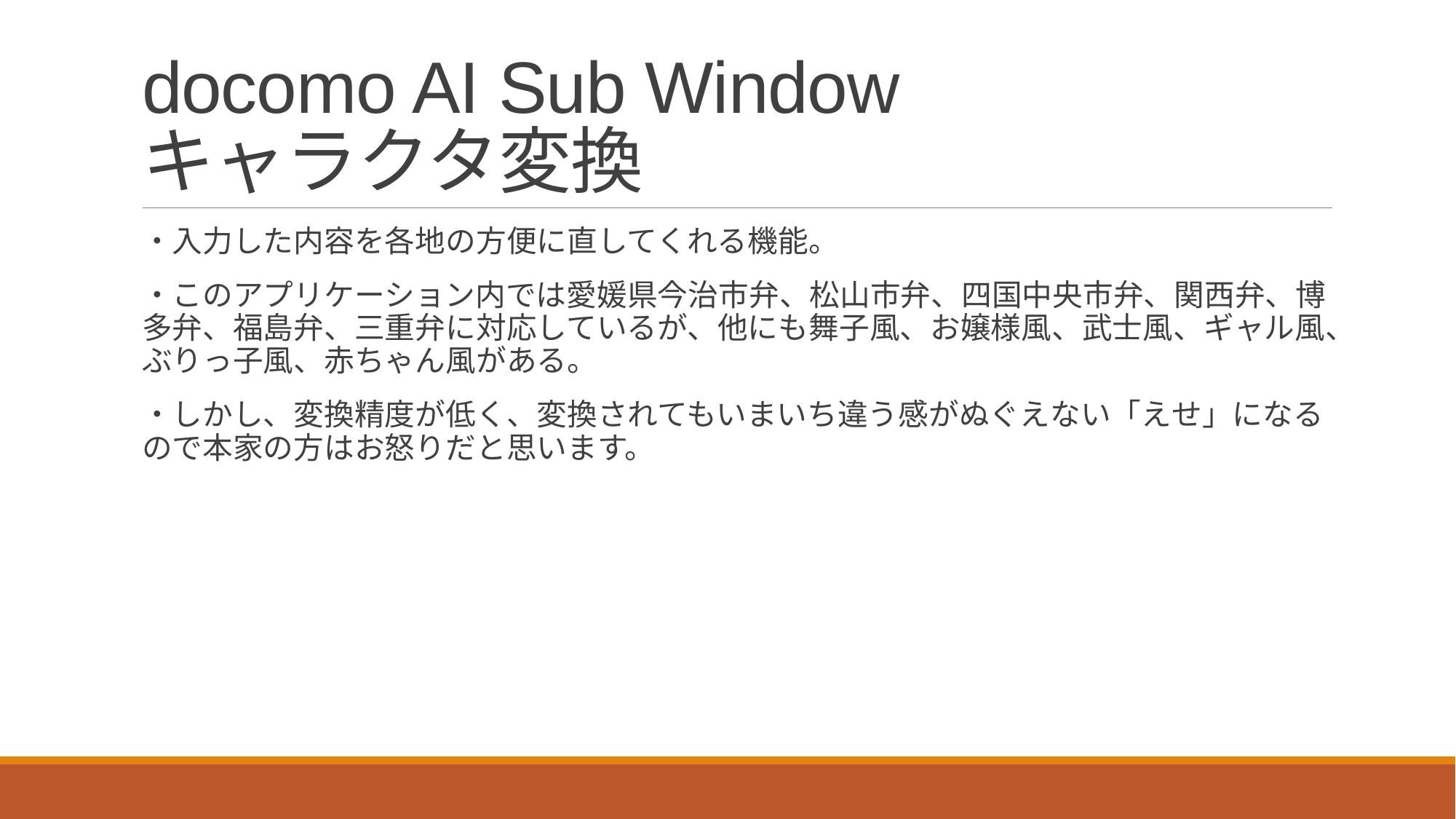

# docomo AI Sub Window キャラクタ変換
・入力した内容を各地の方便に直してくれる機能。
・このアプリケーション内では愛媛県今治市弁、松山市弁、四国中央市弁、関西弁、博多弁、福島弁、三重弁に対応しているが、他にも舞子風、お嬢様風、武士風、ギャル風、ぶりっ子風、赤ちゃん風がある。
・しかし、変換精度が低く、変換されてもいまいち違う感がぬぐえない「えせ」になるので本家の方はお怒りだと思います。